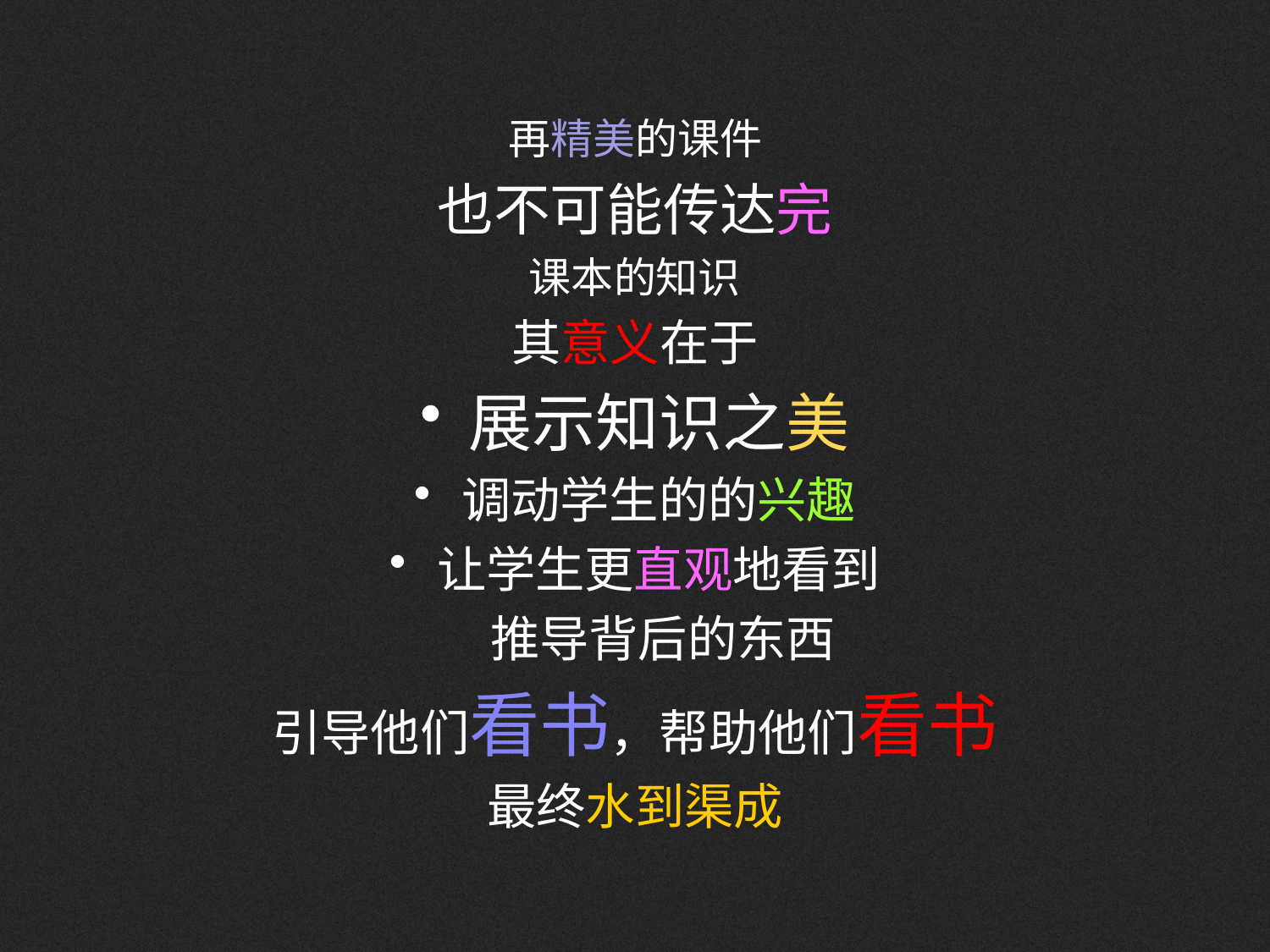

再精美的课件
也不可能传达完
课本的知识
其意义在于
展示知识之美
调动学生的的兴趣
让学生更直观地看到
    推导背后的东西
引导他们看书，帮助他们看书
最终水到渠成